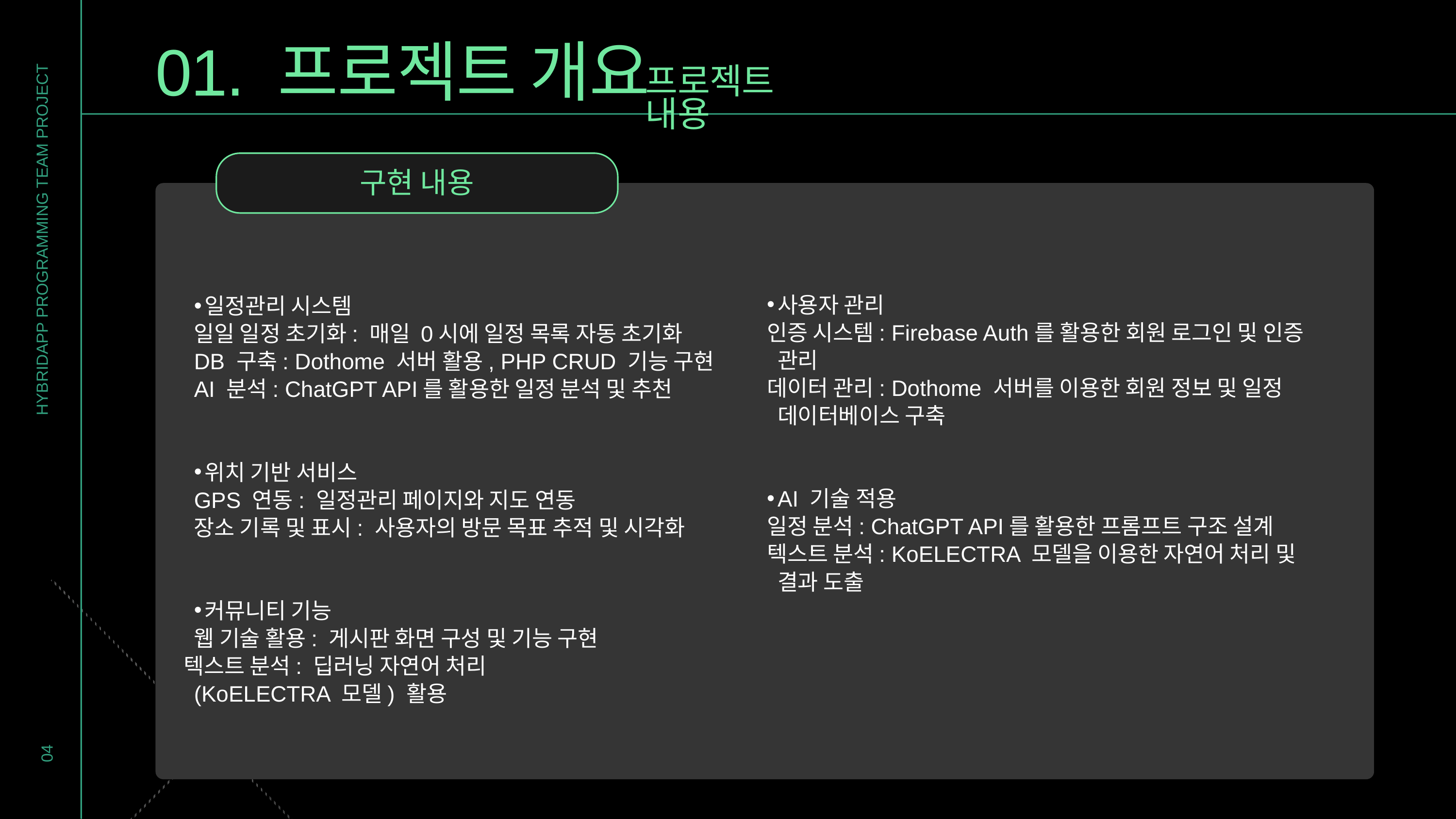

01. 프로젝트 개요
프로젝트 내용

구현 내용

HYBRIDAPP PROGRAMMING TEAM PROJECT
사용자 관리
인증 시스템: Firebase Auth를 활용한 회원 로그인 및 인증 관리
데이터 관리: Dothome 서버를 이용한 회원 정보 및 일정 데이터베이스 구축

AI 기술 적용
일정 분석: ChatGPT API를 활용한 프롬프트 구조 설계
텍스트 분석: KoELECTRA 모델을 이용한 자연어 처리 및 결과 도출
일정관리 시스템
일일 일정 초기화: 매일 0시에 일정 목록 자동 초기화
DB 구축: Dothome 서버 활용, PHP CRUD 기능 구현
AI 분석: ChatGPT API를 활용한 일정 분석 및 추천

위치 기반 서비스
GPS 연동: 일정관리 페이지와 지도 연동
장소 기록 및 표시: 사용자의 방문 목표 추적 및 시각화

커뮤니티 기능
웹 기술 활용: 게시판 화면 구성 및 기능 구현
텍스트 분석: 딥러닝 자연어 처리
(KoELECTRA 모델) 활용

04